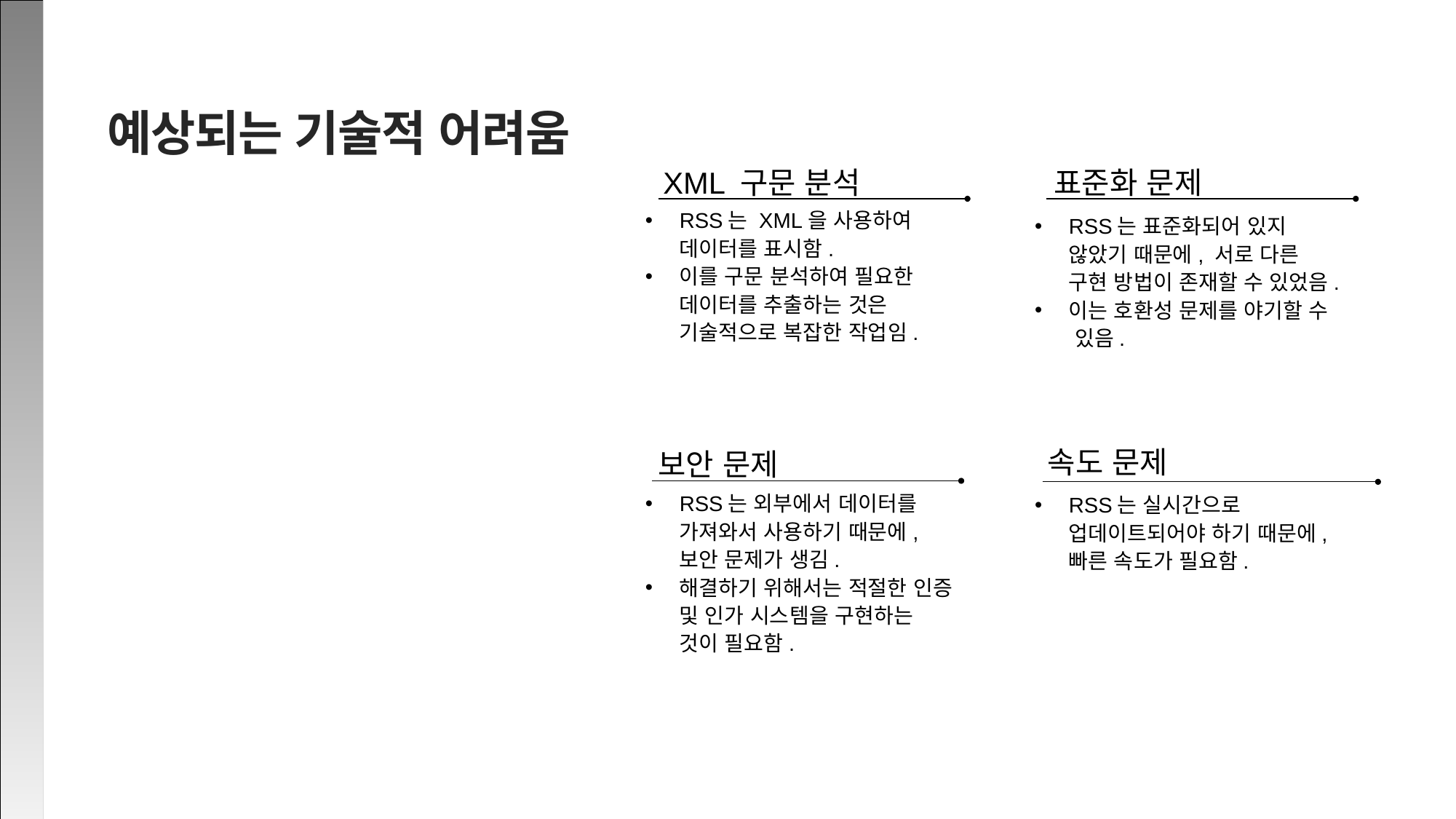

예상되는 기술적 어려움
XML 구문 분석
표준화 문제
RSS는 XML을 사용하여 데이터를 표시함.
이를 구문 분석하여 필요한 데이터를 추출하는 것은 기술적으로 복잡한 작업임.
RSS는 표준화되어 있지 않았기 때문에, 서로 다른 구현 방법이 존재할 수 있었음.
이는 호환성 문제를 야기할 수    있음.

속도 문제
보안 문제
RSS는 외부에서 데이터를 가져와서 사용하기 때문에, 보안 문제가 생김.
해결하기 위해서는 적절한 인증 및 인가 시스템을 구현하는 것이 필요함.
RSS는 실시간으로 업데이트되어야 하기 때문에, 빠른 속도가 필요함.